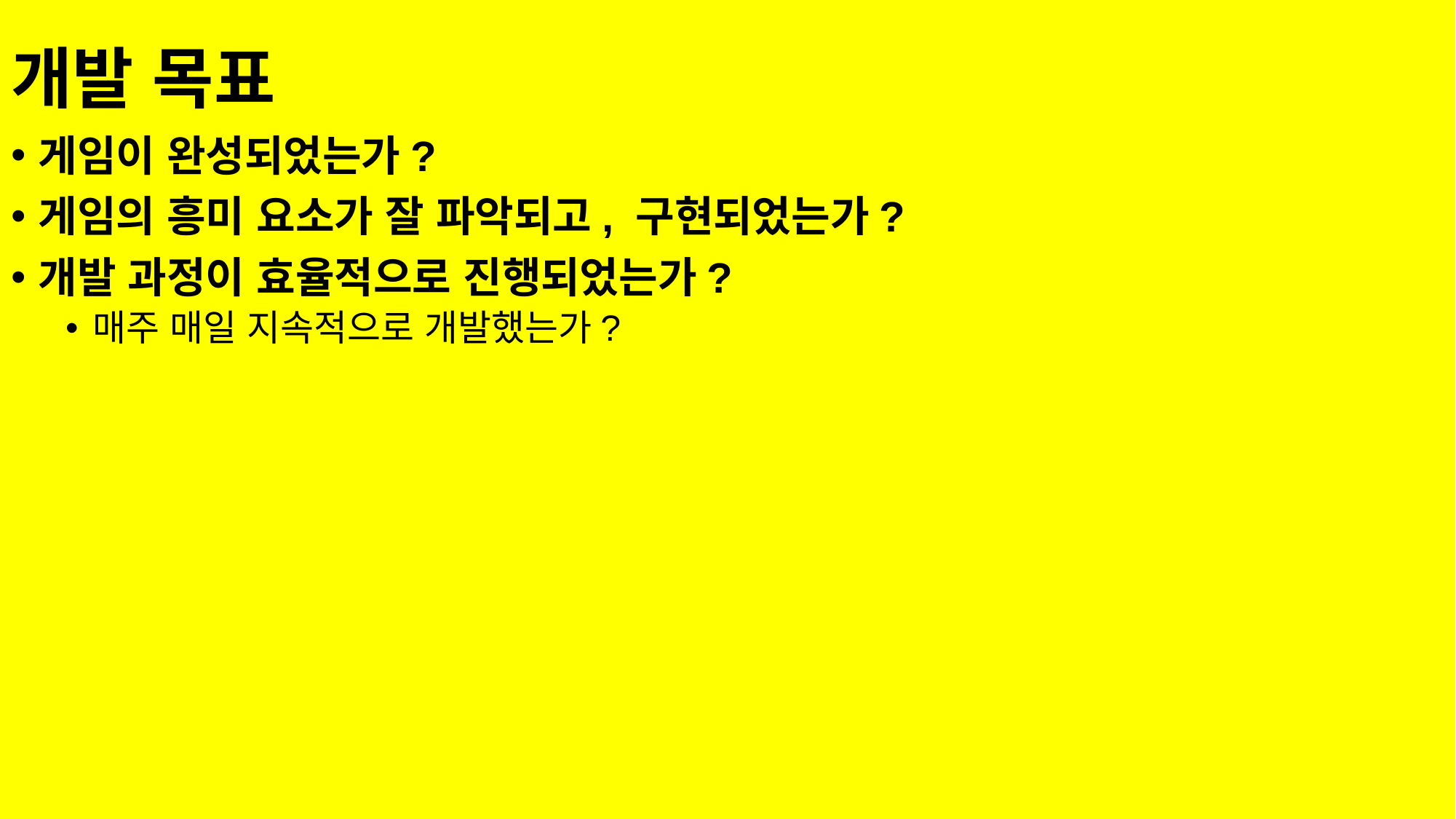

# 개발 목표
게임이 완성되었는가?
게임의 흥미 요소가 잘 파악되고, 구현되었는가?
개발 과정이 효율적으로 진행되었는가?
매주 매일 지속적으로 개발했는가?